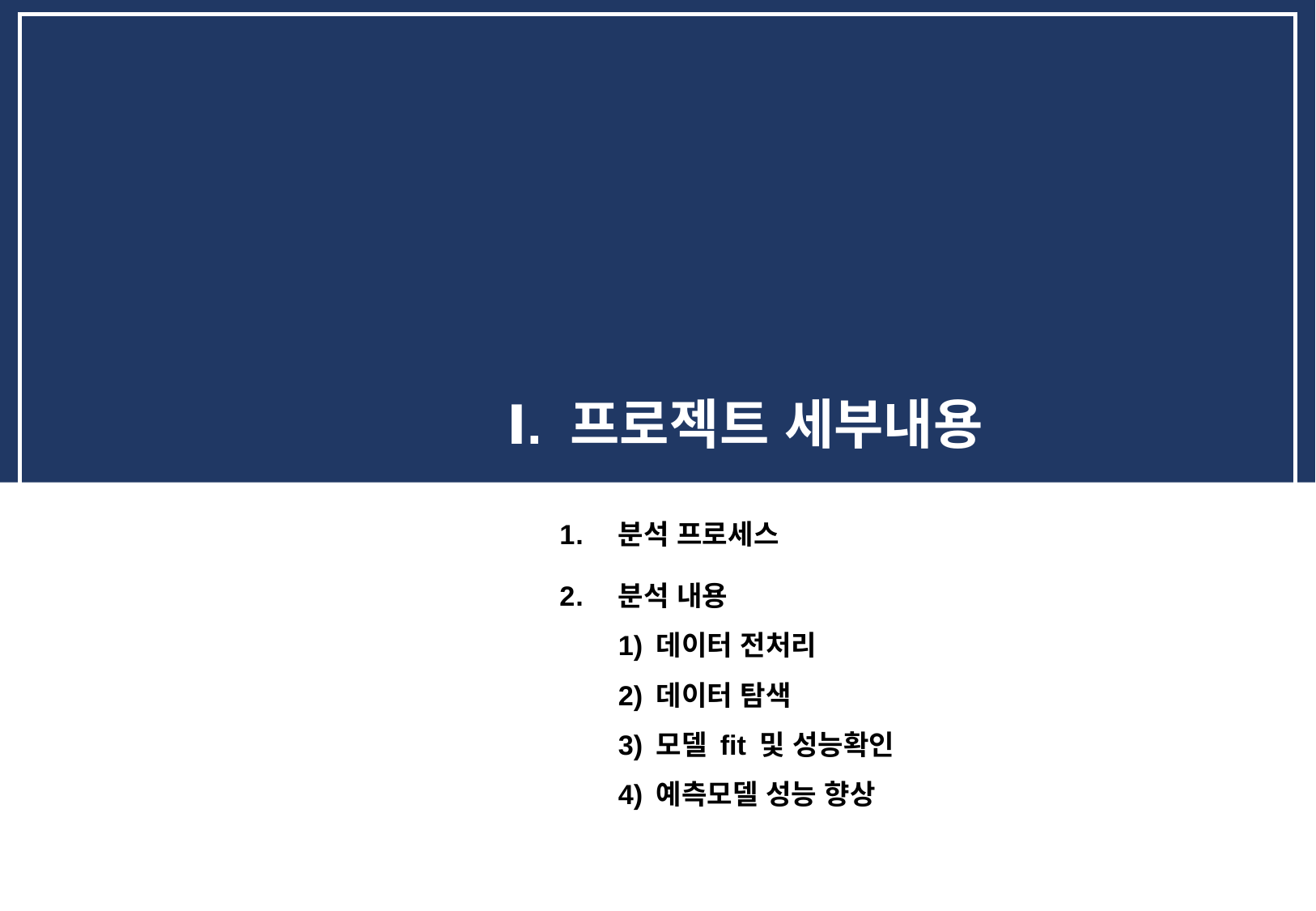

Ⅰ. 프로젝트 세부내용
분석 프로세스
분석 내용
1) 데이터 전처리
2) 데이터 탐색
3) 모델 fit 및 성능확인
4) 예측모델 성능 향상